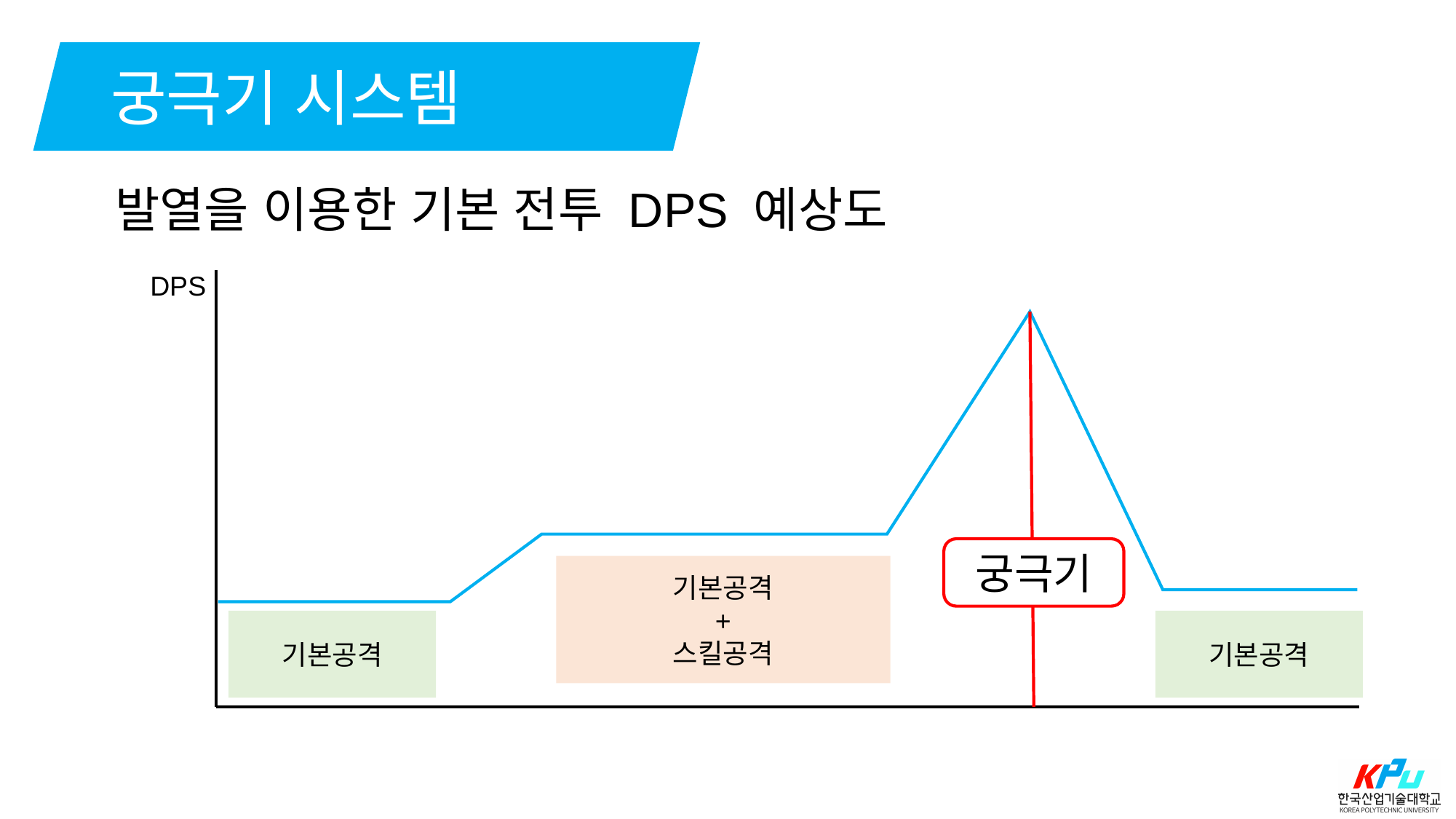

궁극기 시스템
발열을 이용한 기본 전투 DPS 예상도
DPS

궁극기
기본공격
+
스킬공격
기본공격
기본공격